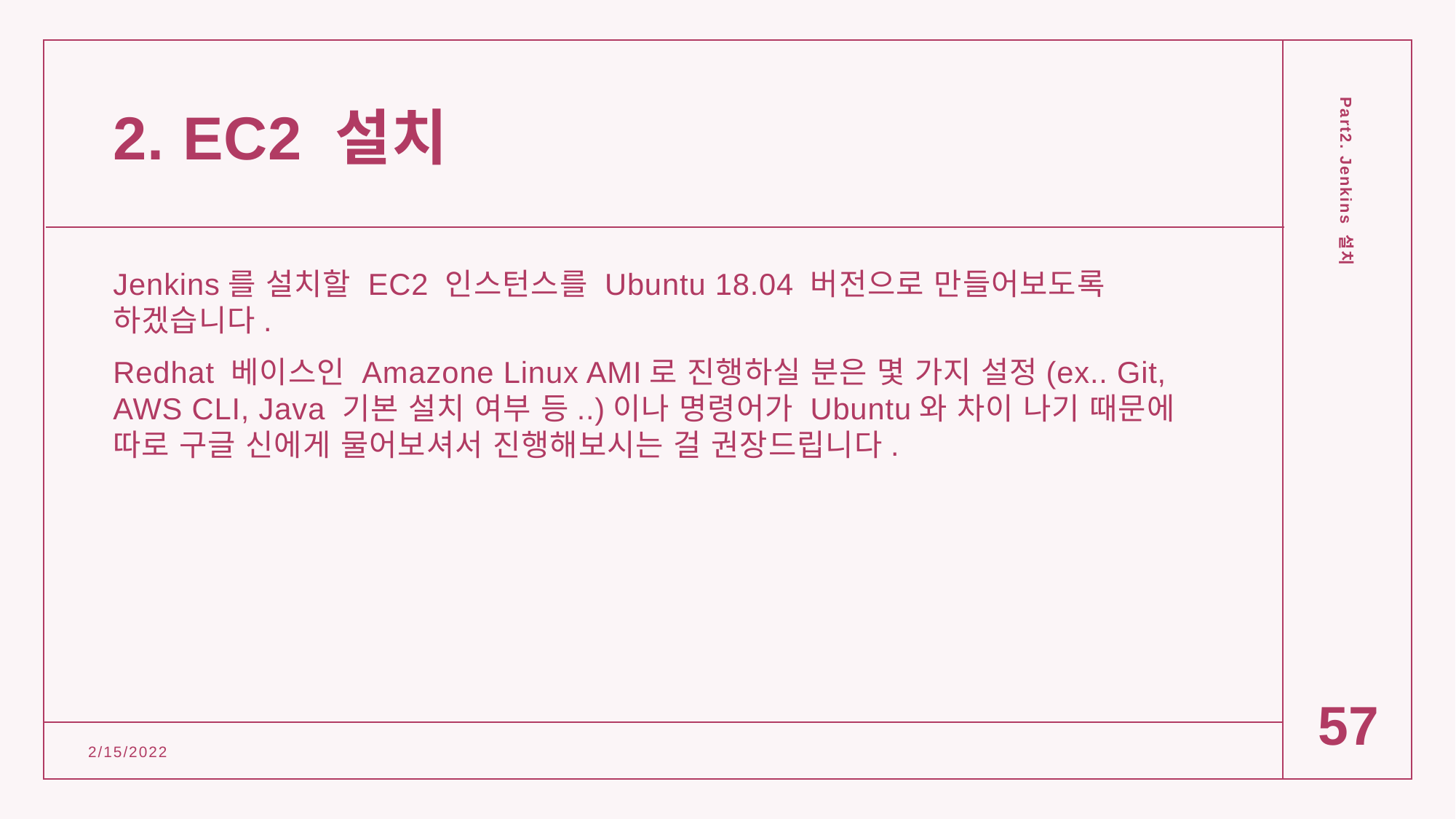

# 2. EC2 설치
Jenkins를 설치할 EC2 인스턴스를 Ubuntu 18.04 버전으로 만들어보도록 하겠습니다.
Redhat 베이스인 Amazone Linux AMI로 진행하실 분은 몇 가지 설정(ex.. Git, AWS CLI, Java 기본 설치 여부 등..)이나 명령어가 Ubuntu와 차이 나기 때문에 따로 구글 신에게 물어보셔서 진행해보시는 걸 권장드립니다.
Part2. Jenkins 설치
57
2/15/2022